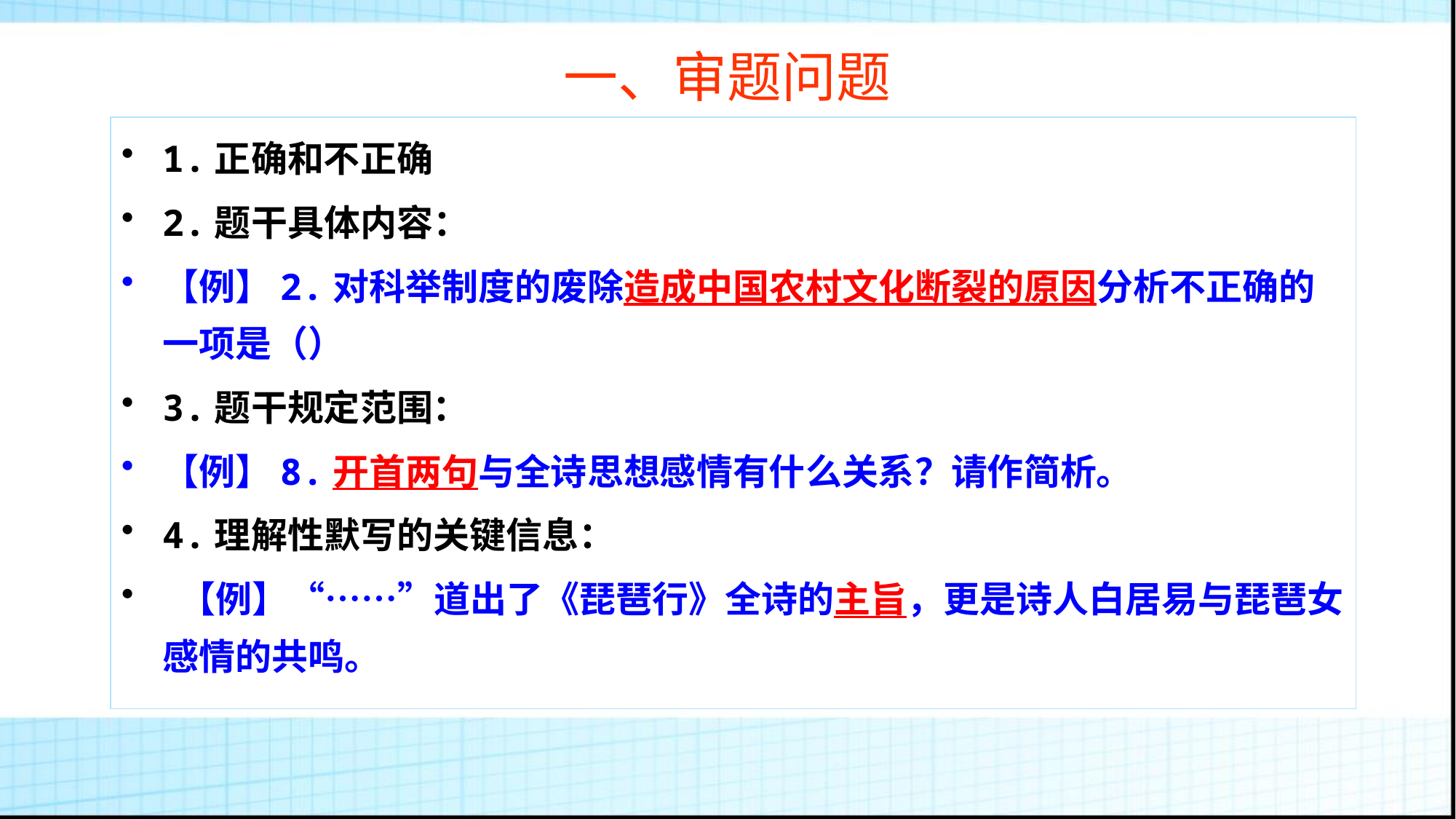

# 一、审题问题
1.正确和不正确
2.题干具体内容：
【例】2.对科举制度的废除造成中国农村文化断裂的原因分析不正确的一项是（）
3.题干规定范围：
【例】8.开首两句与全诗思想感情有什么关系？请作简析。
4.理解性默写的关键信息：
 【例】“……”道出了《琵琶行》全诗的主旨，更是诗人白居易与琵琶女感情的共鸣。